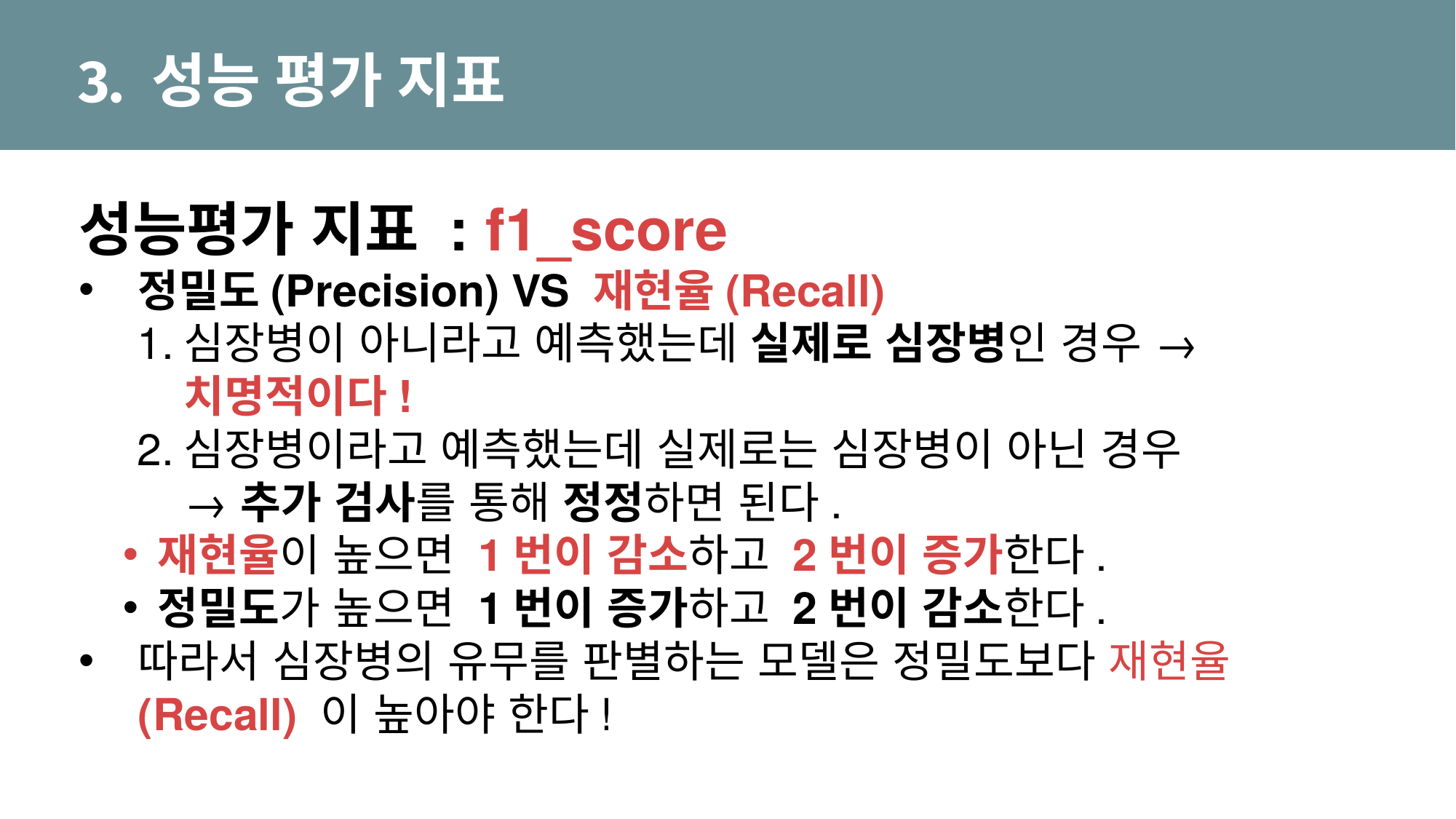

# 3. 성능 평가 지표
성능평가 지표 : f1_score
정밀도(Precision) VS 재현율(Recall)
심장병이 아니라고 예측했는데 실제로 심장병인 경우 → 치명적이다!
심장병이라고 예측했는데 실제로는 심장병이 아닌 경우
→ 추가 검사를 통해 정정하면 된다.
재현율이 높으면 1번이 감소하고 2번이 증가한다.
정밀도가 높으면 1번이 증가하고 2번이 감소한다.
따라서 심장병의 유무를 판별하는 모델은 정밀도보다 재현율(Recall) 이 높아야 한다!